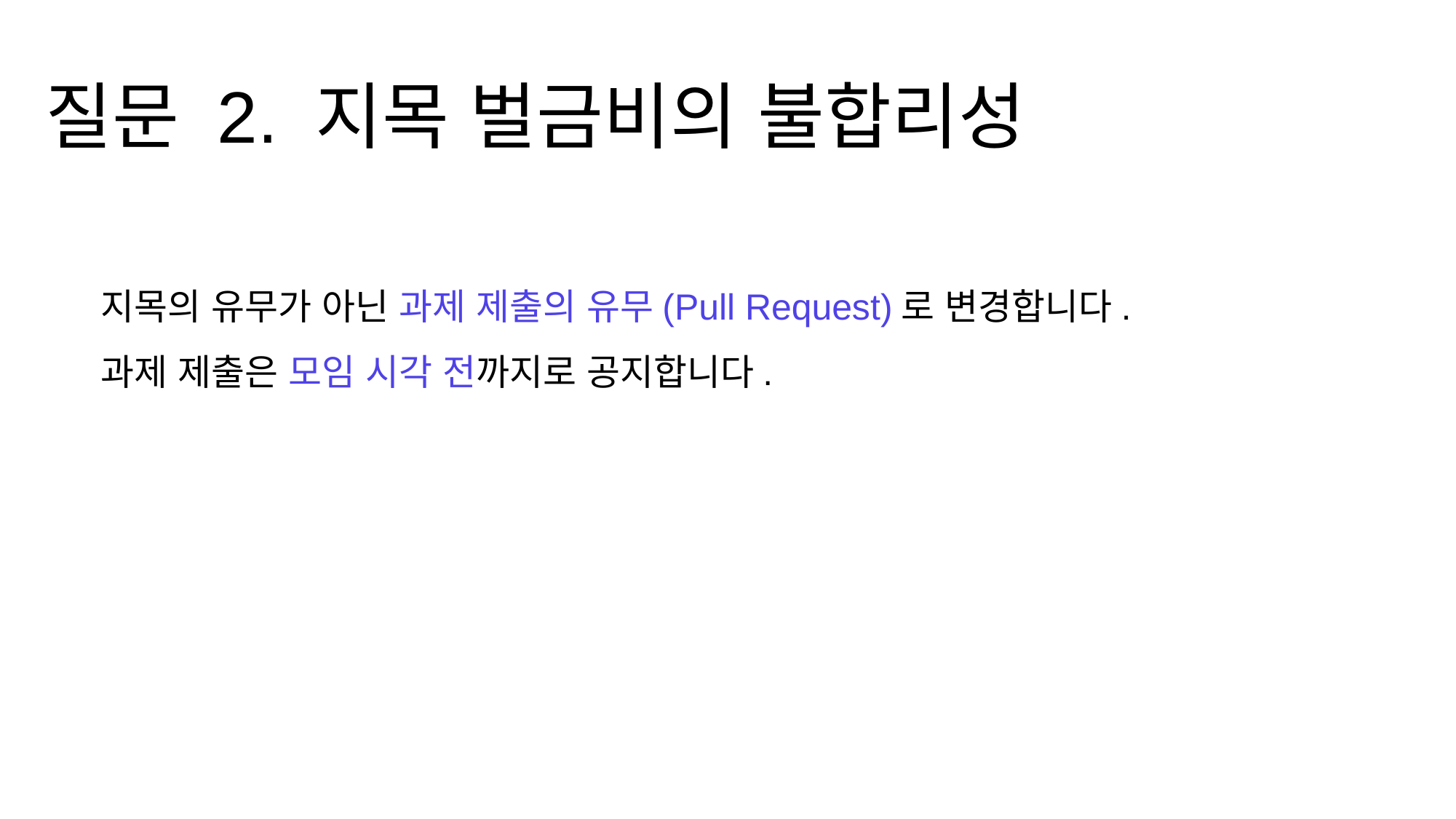

질문 2. 지목 벌금비의 불합리성
지목의 유무가 아닌 과제 제출의 유무(Pull Request)로 변경합니다.
과제 제출은 모임 시각 전까지로 공지합니다.